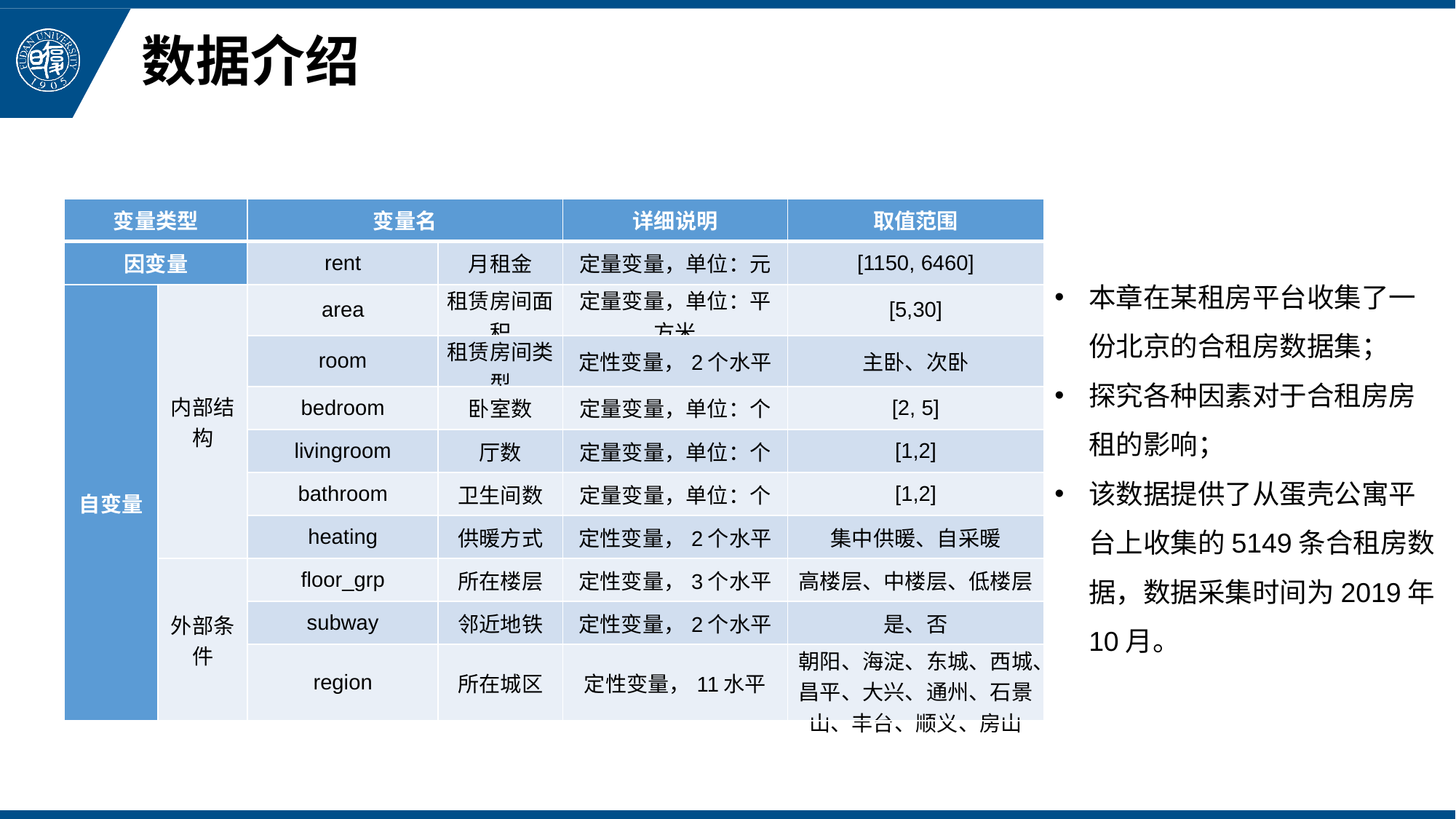

# 数据介绍
| 变量类型 |  | 变量名 |  | 详细说明 | 取值范围 |
| --- | --- | --- | --- | --- | --- |
| 因变量 |  | rent | 月租金 | 定量变量，单位：元 | [1150, 6460] |
| 自变量 | 内部结构 | area | 租赁房间面积 | 定量变量，单位：平方米 | [5,30] |
|  |  | room | 租赁房间类型 | 定性变量，2个水平 | 主卧、次卧 |
|  |  | bedroom | 卧室数 | 定量变量，单位：个 | [2, 5] |
|  |  | livingroom | 厅数 | 定量变量，单位：个 | [1,2] |
|  |  | bathroom | 卫生间数 | 定量变量，单位：个 | [1,2] |
|  |  | heating | 供暖方式 | 定性变量，2个水平 | 集中供暖、自采暖 |
|  | 外部条件 | floor\_grp | 所在楼层 | 定性变量，3个水平 | 高楼层、中楼层、低楼层 |
|  |  | subway | 邻近地铁 | 定性变量，2个水平 | 是、否 |
|  |  | region | 所在城区 | 定性变量，11水平 | 朝阳、海淀、东城、西城、昌平、大兴、通州、石景山、丰台、顺义、房山 |
本章在某租房平台收集了一份北京的合租房数据集；
探究各种因素对于合租房房租的影响；
该数据提供了从蛋壳公寓平台上收集的5149条合租房数据，数据采集时间为2019年10月。